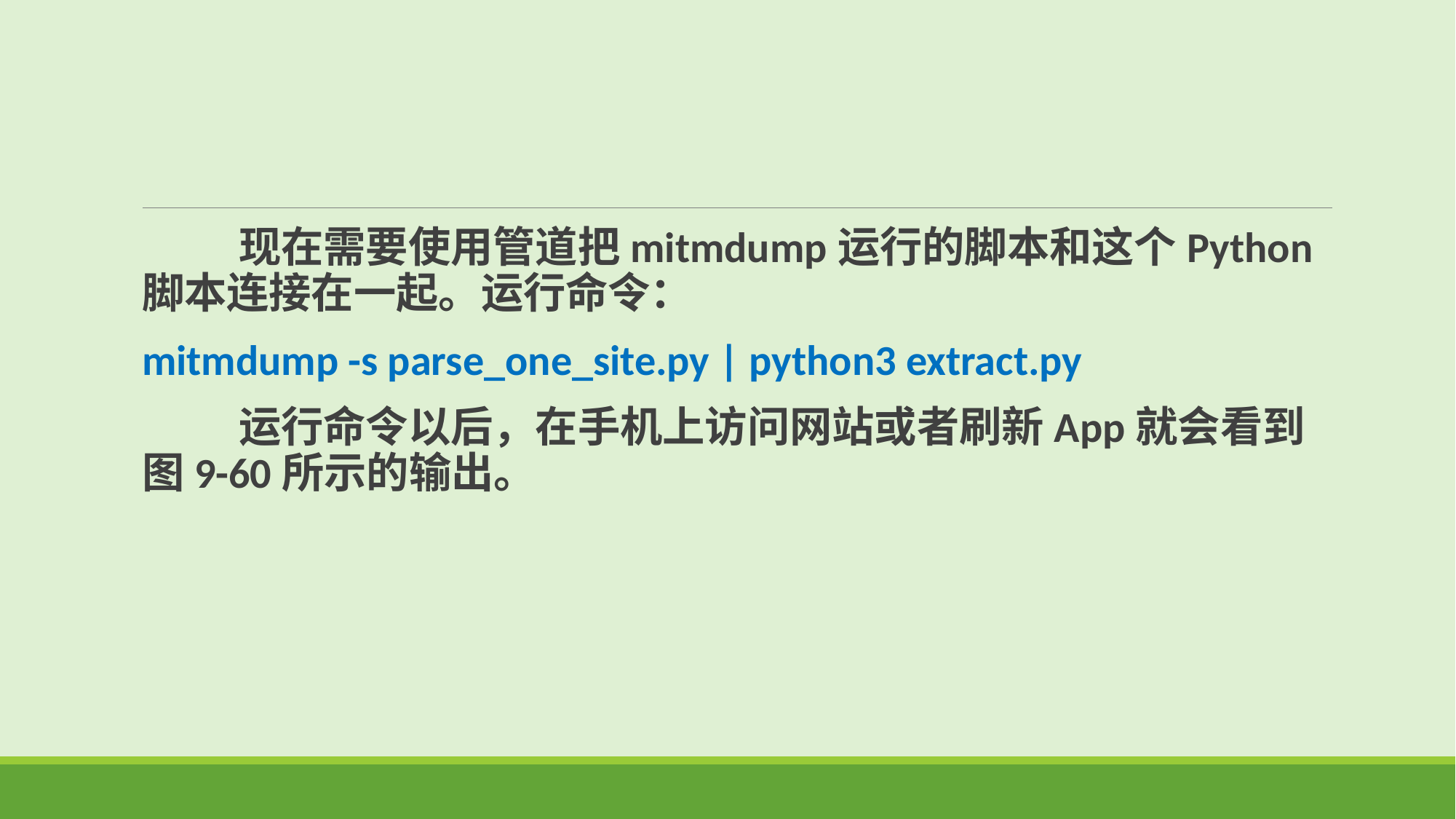

现在需要使用管道把mitmdump运行的脚本和这个Python脚本连接在一起。运行命令：
mitmdump -s parse_one_site.py | python3 extract.py
         运行命令以后，在手机上访问网站或者刷新App就会看到图9-60所示的输出。